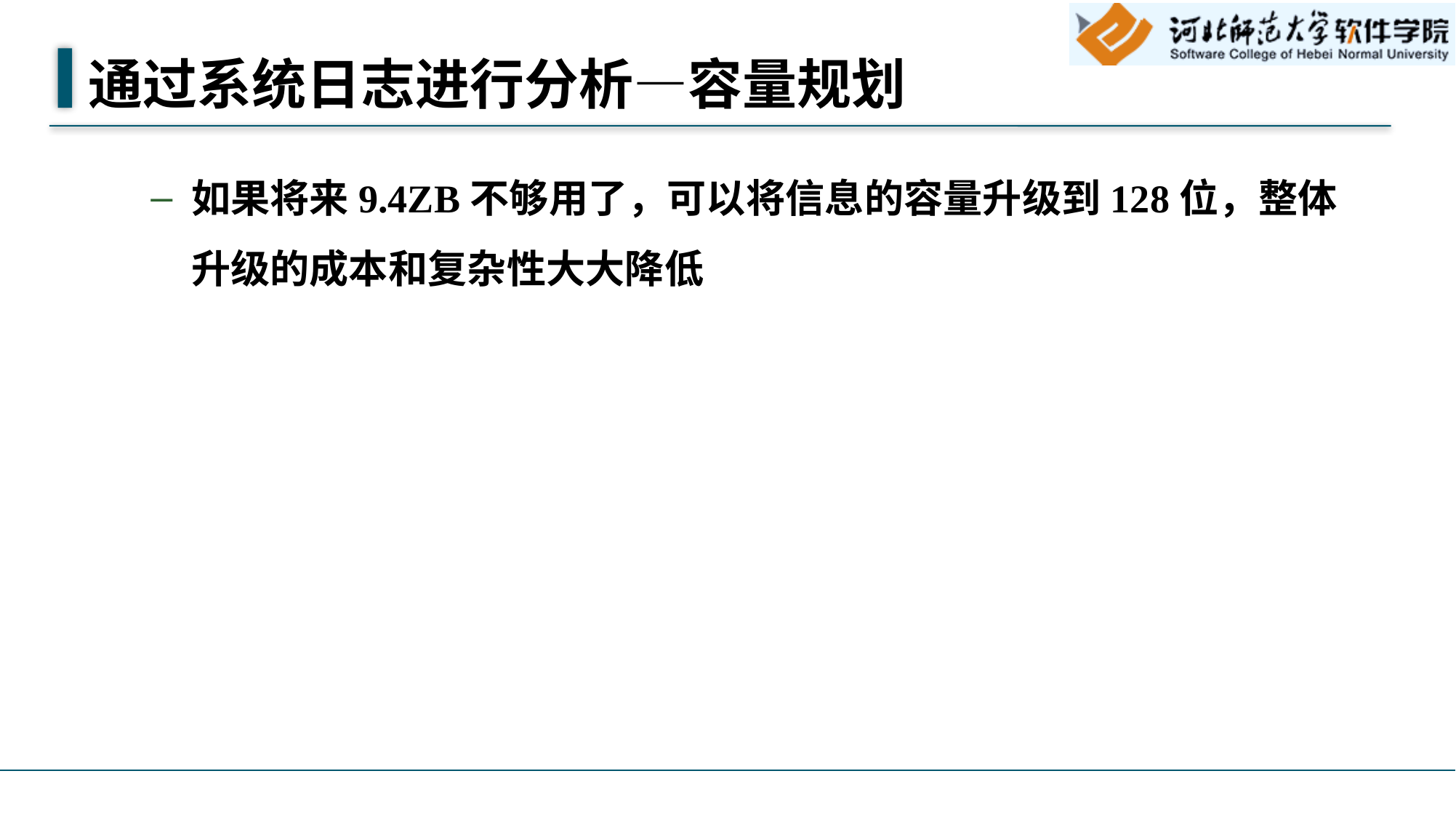

# 通过系统日志进行分析—容量规划
如果将来9.4ZB不够用了，可以将信息的容量升级到128位，整体升级的成本和复杂性大大降低